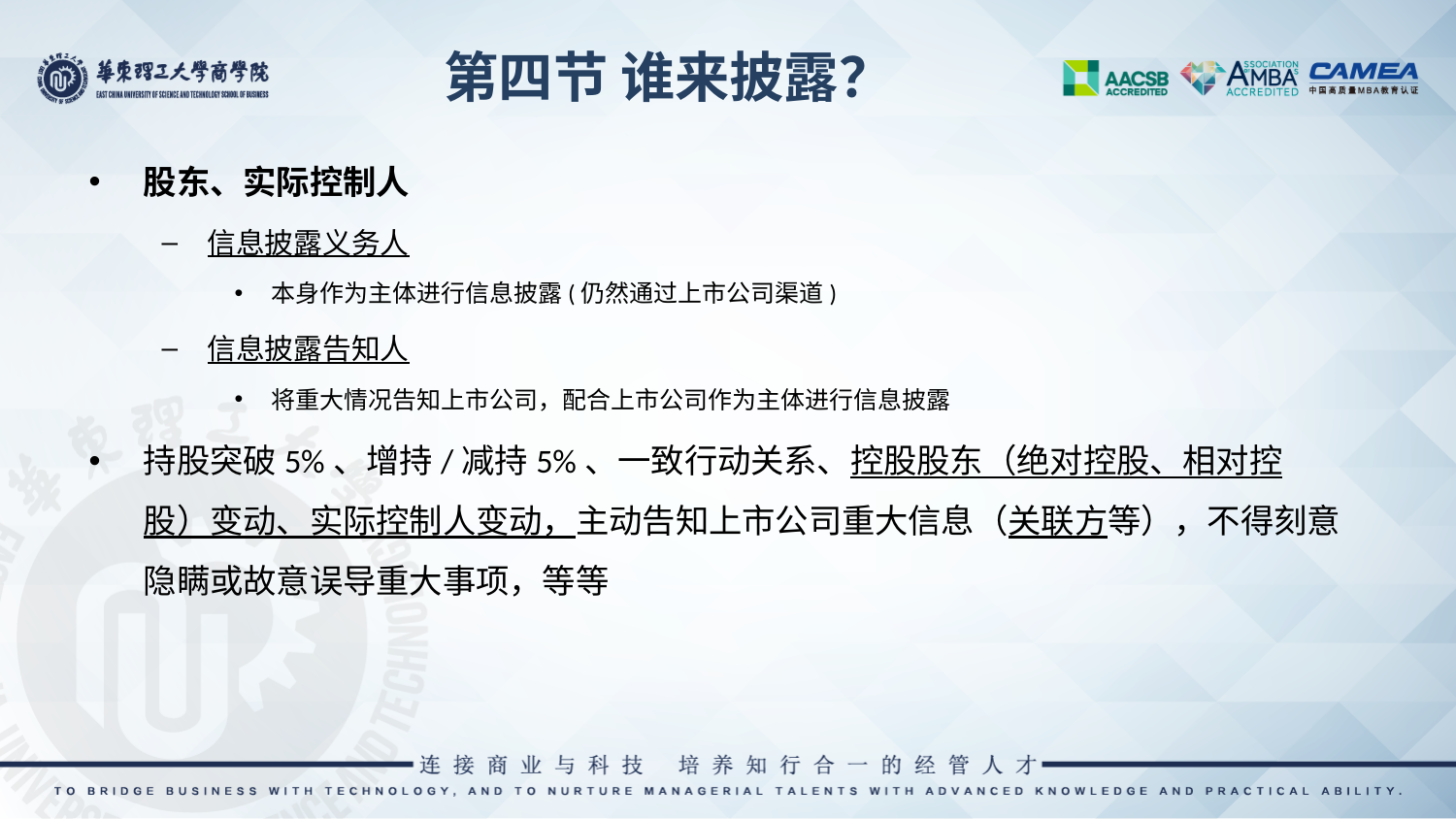

第四节 谁来披露？
股东、实际控制人
信息披露义务人
本身作为主体进行信息披露(仍然通过上市公司渠道)
信息披露告知人
将重大情况告知上市公司，配合上市公司作为主体进行信息披露
持股突破5%、增持/减持5%、一致行动关系、控股股东（绝对控股、相对控股）变动、实际控制人变动，主动告知上市公司重大信息（关联方等），不得刻意隐瞒或故意误导重大事项，等等

20